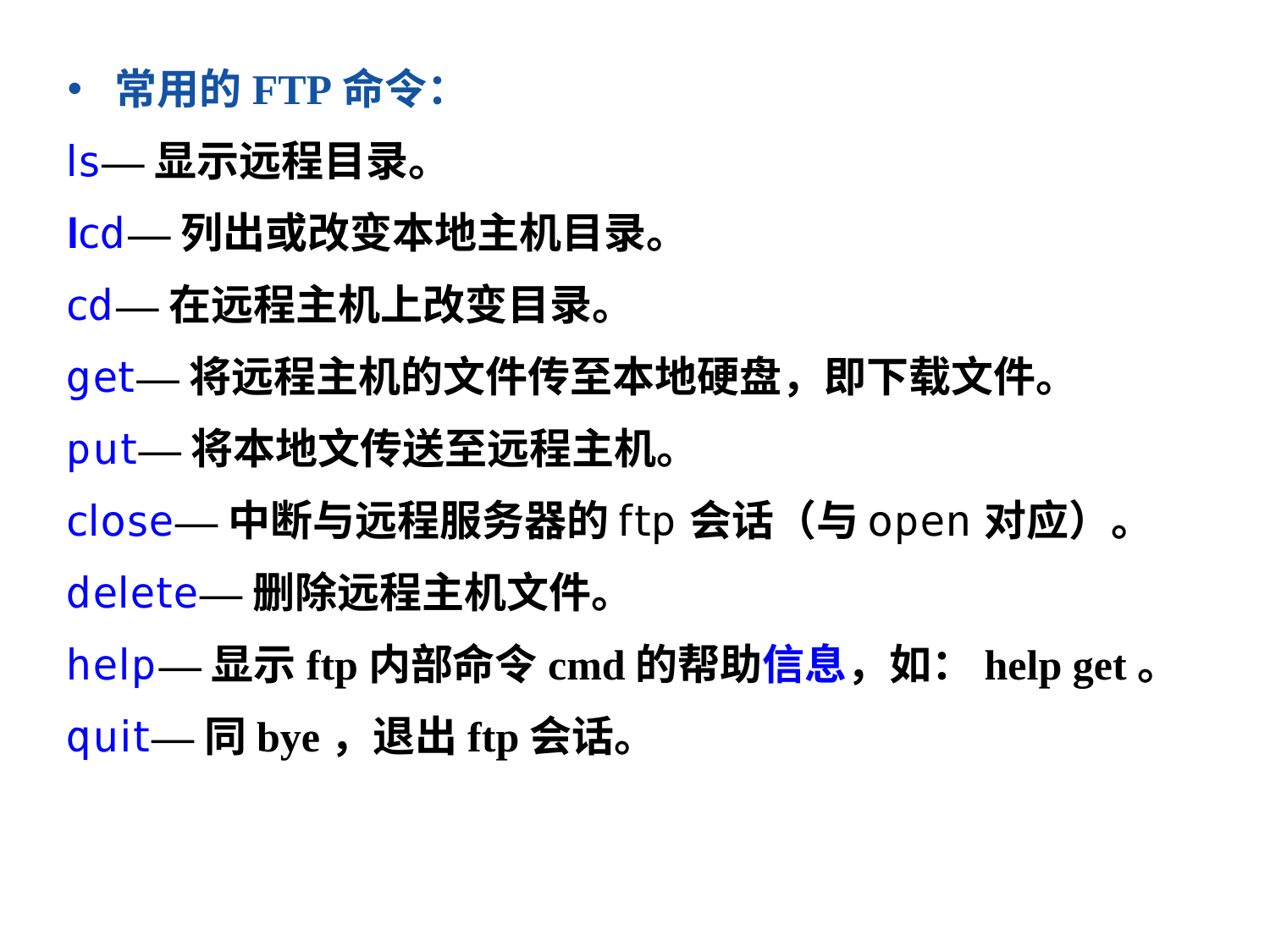

常用的FTP命令：
ls—显示远程目录。
lcd—列出或改变本地主机目录。
cd—在远程主机上改变目录。
get—将远程主机的文件传至本地硬盘，即下载文件。
put—将本地文传送至远程主机。
close—中断与远程服务器的ftp会话（与open对应）。
delete—删除远程主机文件。
help—显示ftp内部命令cmd的帮助信息，如：help get。
quit—同bye，退出ftp会话。